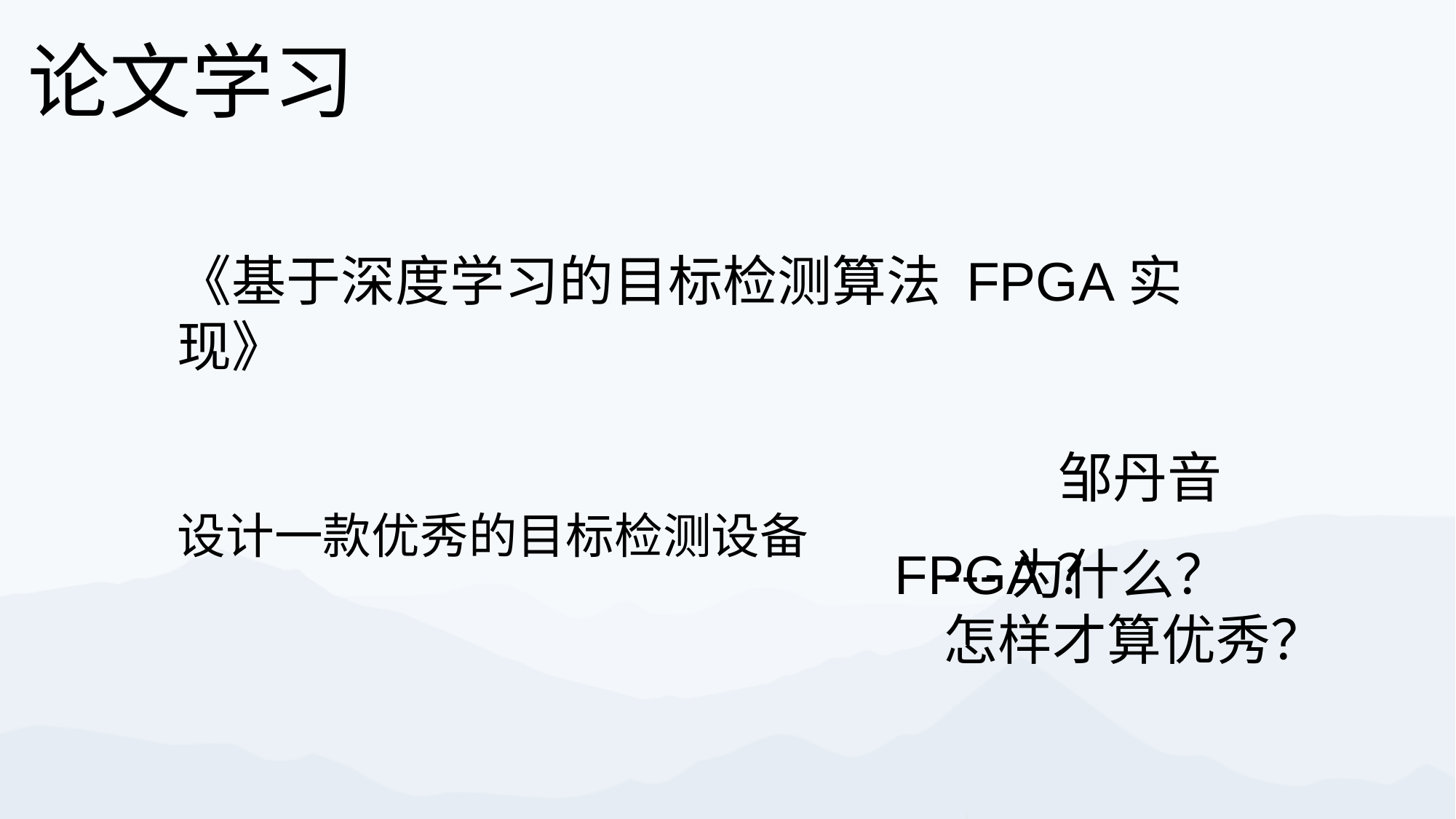

论文学习
《基于深度学习的目标检测算法 FPGA实现》

邹丹音
设计一款优秀的目标检测设备
---为什么？
怎样才算优秀？
FPGA？